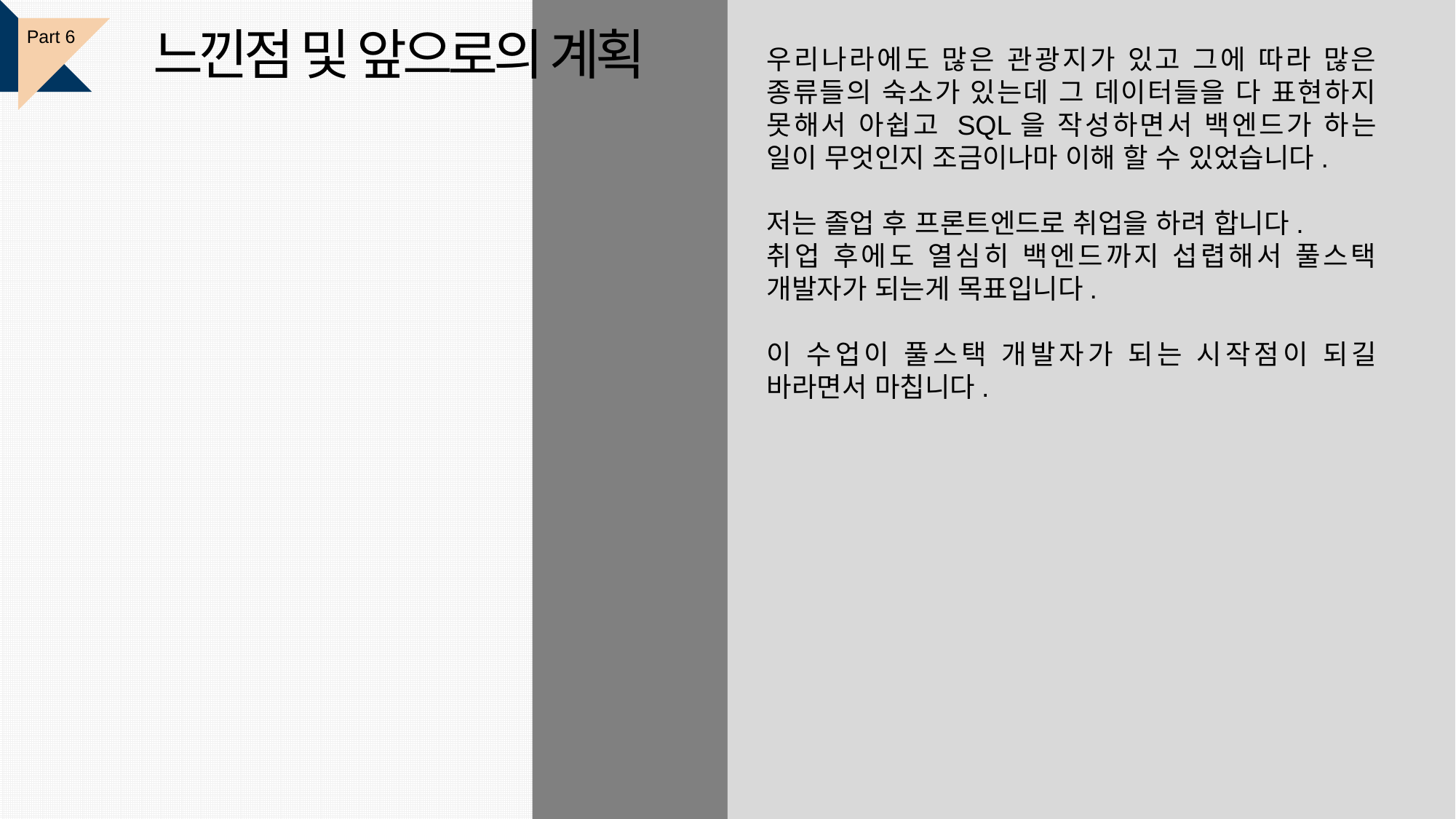

느낀점 및 앞으로의 계획

Part 6
우리나라에도 많은 관광지가 있고 그에 따라 많은 종류들의 숙소가 있는데 그 데이터들을 다 표현하지 못해서 아쉽고 SQL을 작성하면서 백엔드가 하는 일이 무엇인지 조금이나마 이해 할 수 있었습니다.

저는 졸업 후 프론트엔드로 취업을 하려 합니다.
취업 후에도 열심히 백엔드까지 섭렵해서 풀스택 개발자가 되는게 목표입니다.

이 수업이 풀스택 개발자가 되는 시작점이 되길 바라면서 마칩니다.